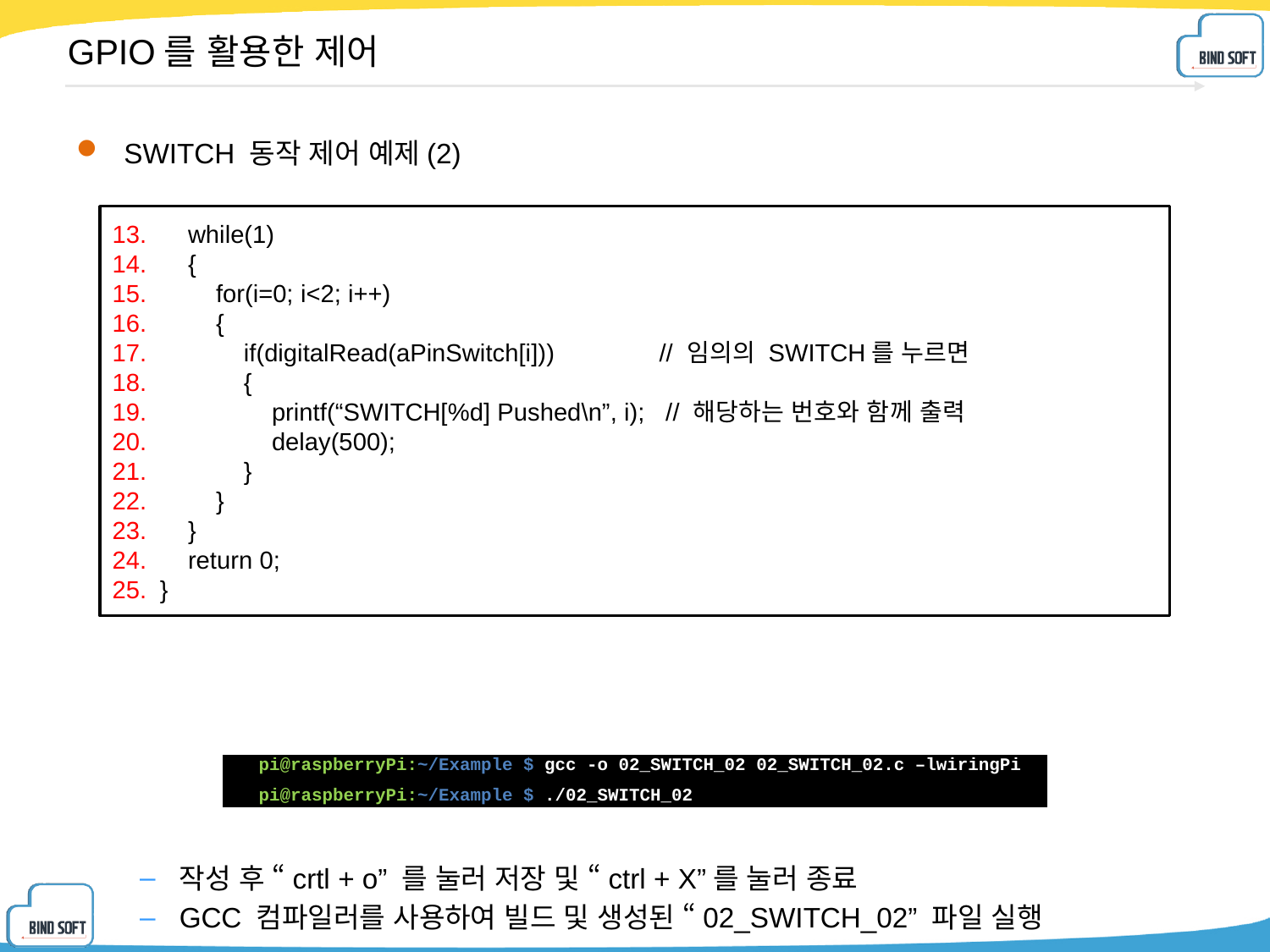

# GPIO를 활용한 제어
SWITCH 동작 제어 예제(2)

작성 후 “crtl + o” 를 눌러 저장 및 “ctrl + X”를 눌러 종료
GCC 컴파일러를 사용하여 빌드 및 생성된 “02_SWITCH_02” 파일 실행

    while(1)
    {
        for(i=0; i<2; i++)
        {
            if(digitalRead(aPinSwitch[i]))               // 임의의 SWITCH를 누르면
            {
                printf(“SWITCH[%d] Pushed\n”, i);   // 해당하는 번호와 함께 출력
                delay(500);
            }
        }
    }
    return 0;
}
| pi@raspberryPi:~/Example $ gcc -o 02\_SWITCH\_02 02\_SWITCH\_02.c –lwiringPi pi@raspberryPi:~/Example $ ./02\_SWITCH\_02 |
| --- |